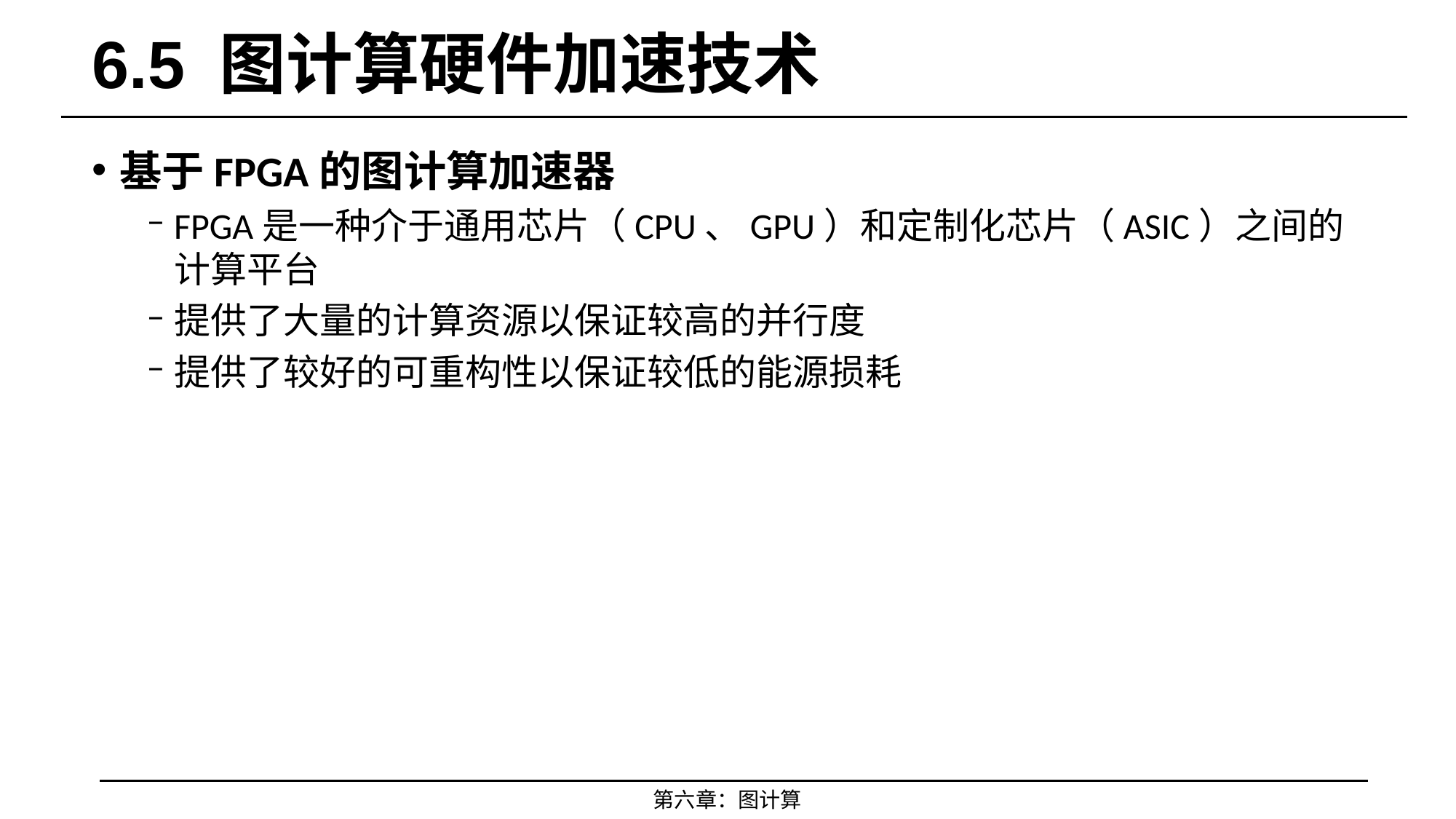

# 6.5 图计算硬件加速技术
基于FPGA的图计算加速器
FPGA是一种介于通用芯片（CPU、GPU）和定制化芯片（ASIC）之间的计算平台
提供了大量的计算资源以保证较高的并行度
提供了较好的可重构性以保证较低的能源损耗